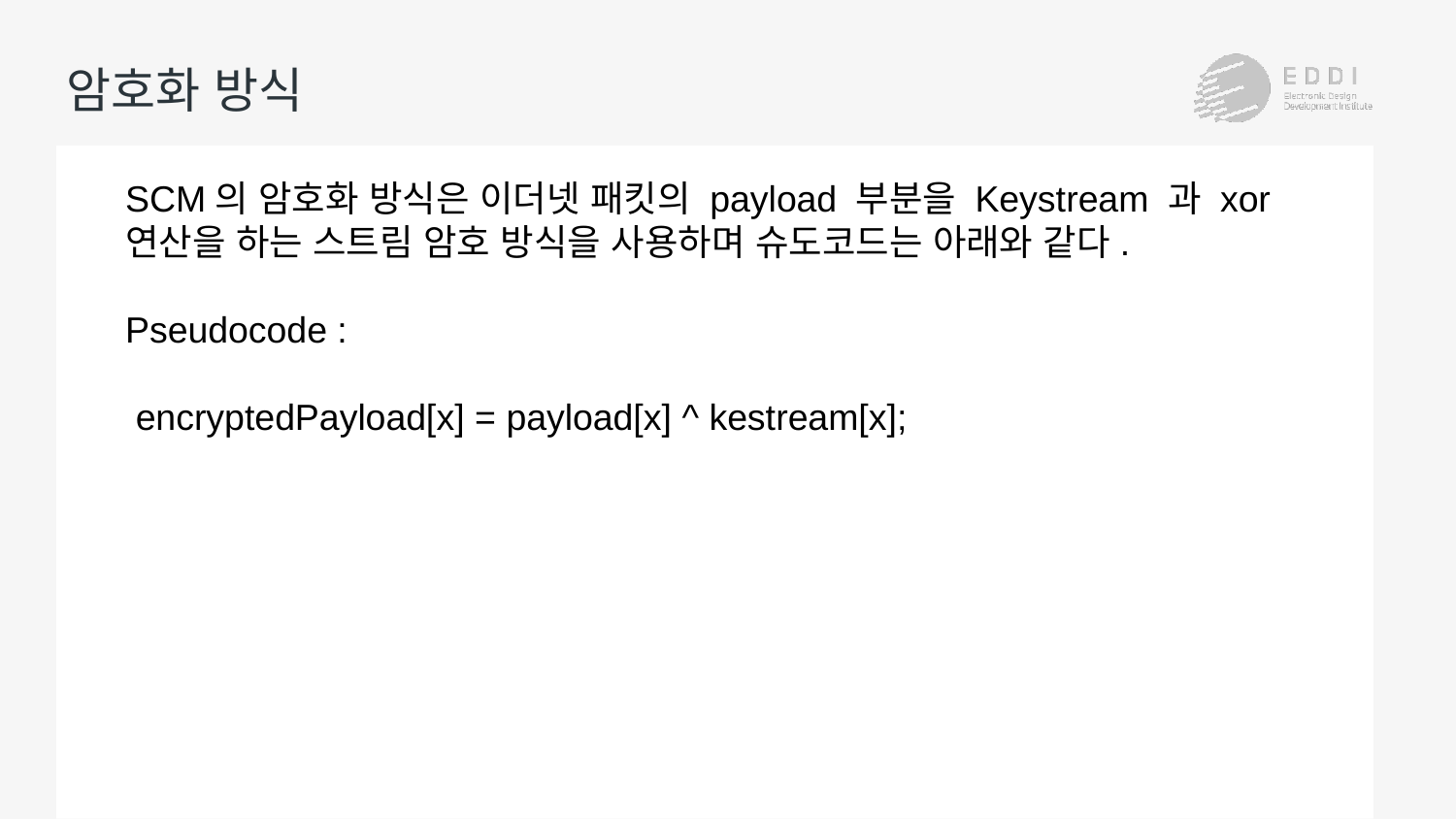

# 암호화 방식
SCM의 암호화 방식은 이더넷 패킷의 payload 부분을 Keystream 과 xor
연산을 하는 스트림 암호 방식을 사용하며 슈도코드는 아래와 같다.

Pseudocode :

 encryptedPayload[x] = payload[x] ^ kestream[x];